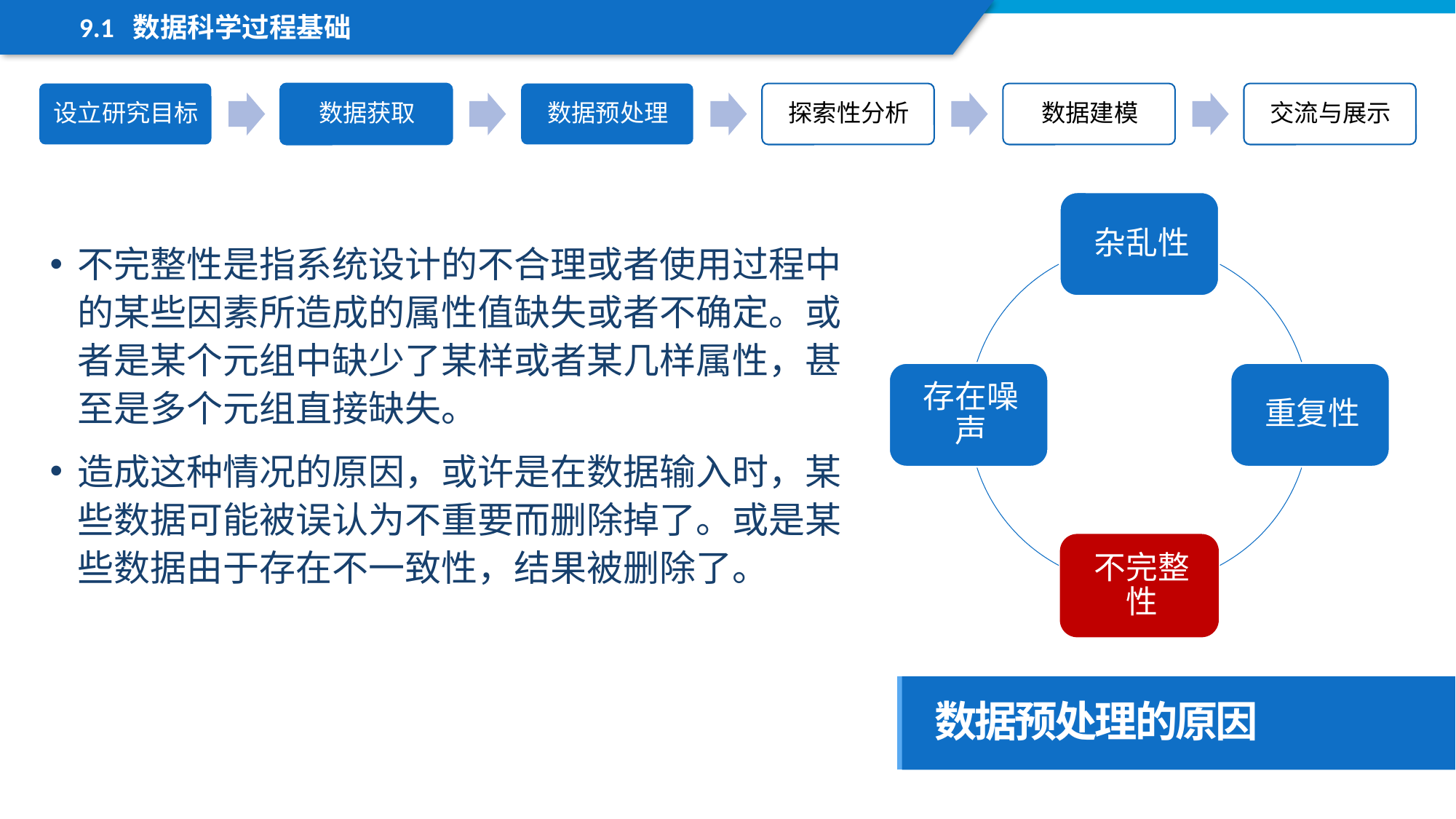

9.1  数据科学过程基础
设立研究目标

数据获取

数据预处理

探索性分析

数据建模

交流与展示
杂乱性
重复性
不完整性
存在噪声
不完整性是指系统设计的不合理或者使用过程中的某些因素所造成的属性值缺失或者不确定。或者是某个元组中缺少了某样或者某几样属性，甚至是多个元组直接缺失。
造成这种情况的原因，或许是在数据输入时，某些数据可能被误认为不重要而删除掉了。或是某些数据由于存在不一致性，结果被删除了。

数据预处理的原因